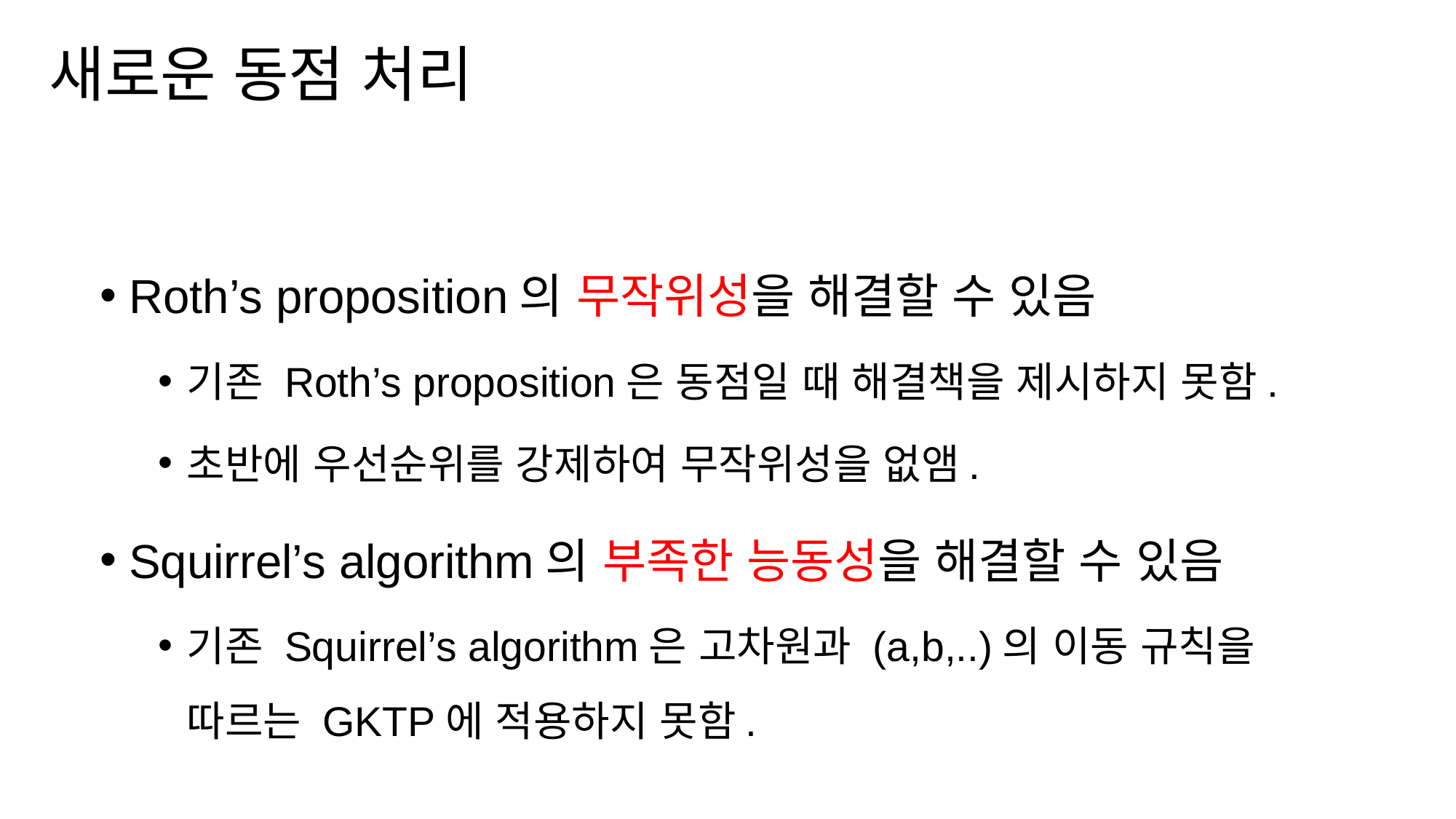

# 새로운 동점 처리
Roth’s proposition의 무작위성을 해결할 수 있음
기존 Roth’s proposition은 동점일 때 해결책을 제시하지 못함.
초반에 우선순위를 강제하여 무작위성을 없앰.
Squirrel’s algorithm의 부족한 능동성을 해결할 수 있음
기존 Squirrel’s algorithm은 고차원과 (a,b,..)의 이동 규칙을 따르는 GKTP에 적용하지 못함.